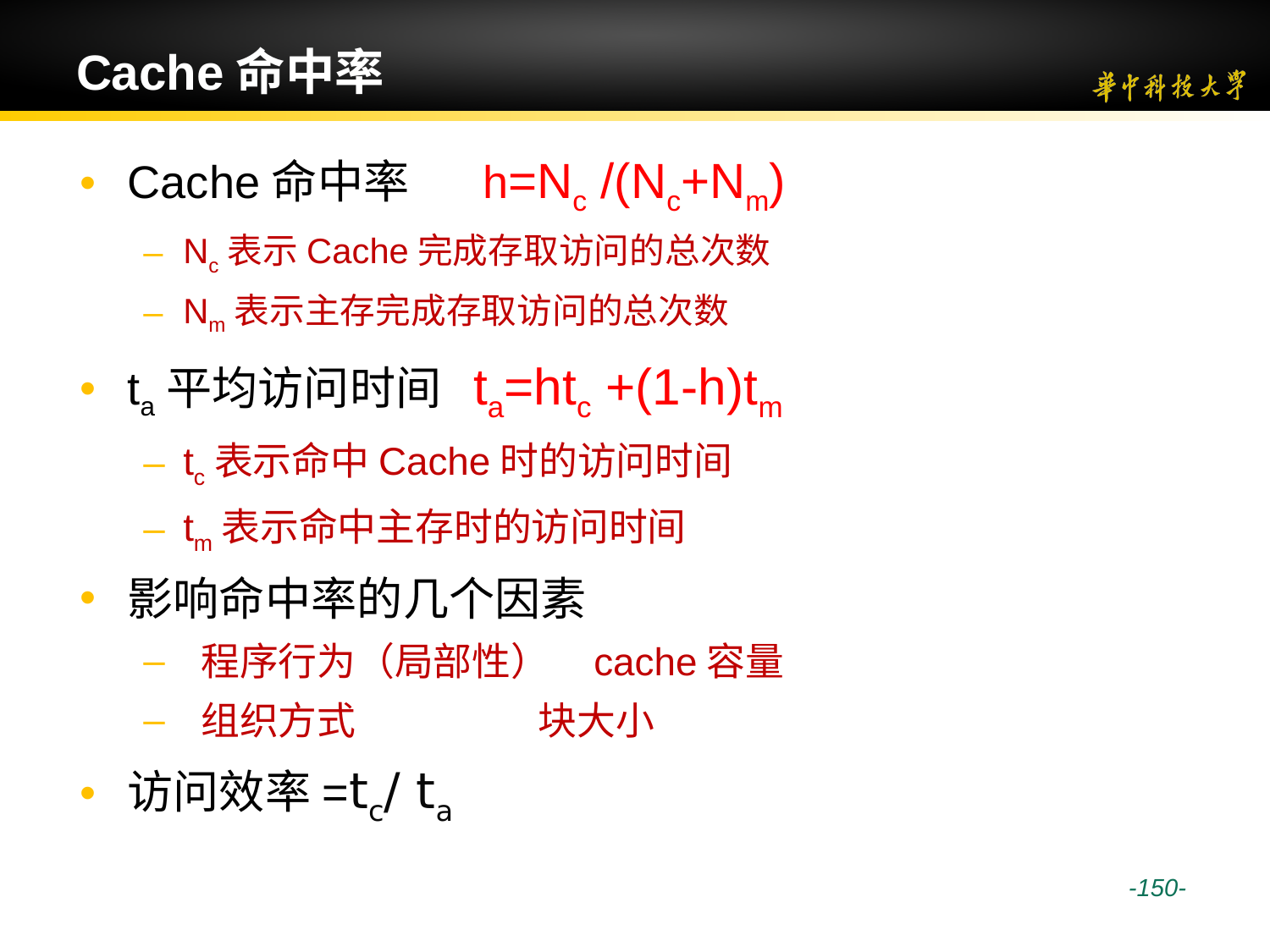

# Cache命中率
Cache命中率      h=Nc /(Nc+Nm)
Nc表示Cache完成存取访问的总次数
Nm表示主存完成存取访问的总次数
ta平均访问时间  ta=htc +(1-h)tm
tc表示命中Cache时的访问时间
tm表示命中主存时的访问时间
影响命中率的几个因素
 程序行为（局部性）    cache容量
 组织方式                     块大小
访问效率=tc/ ta

 -150-